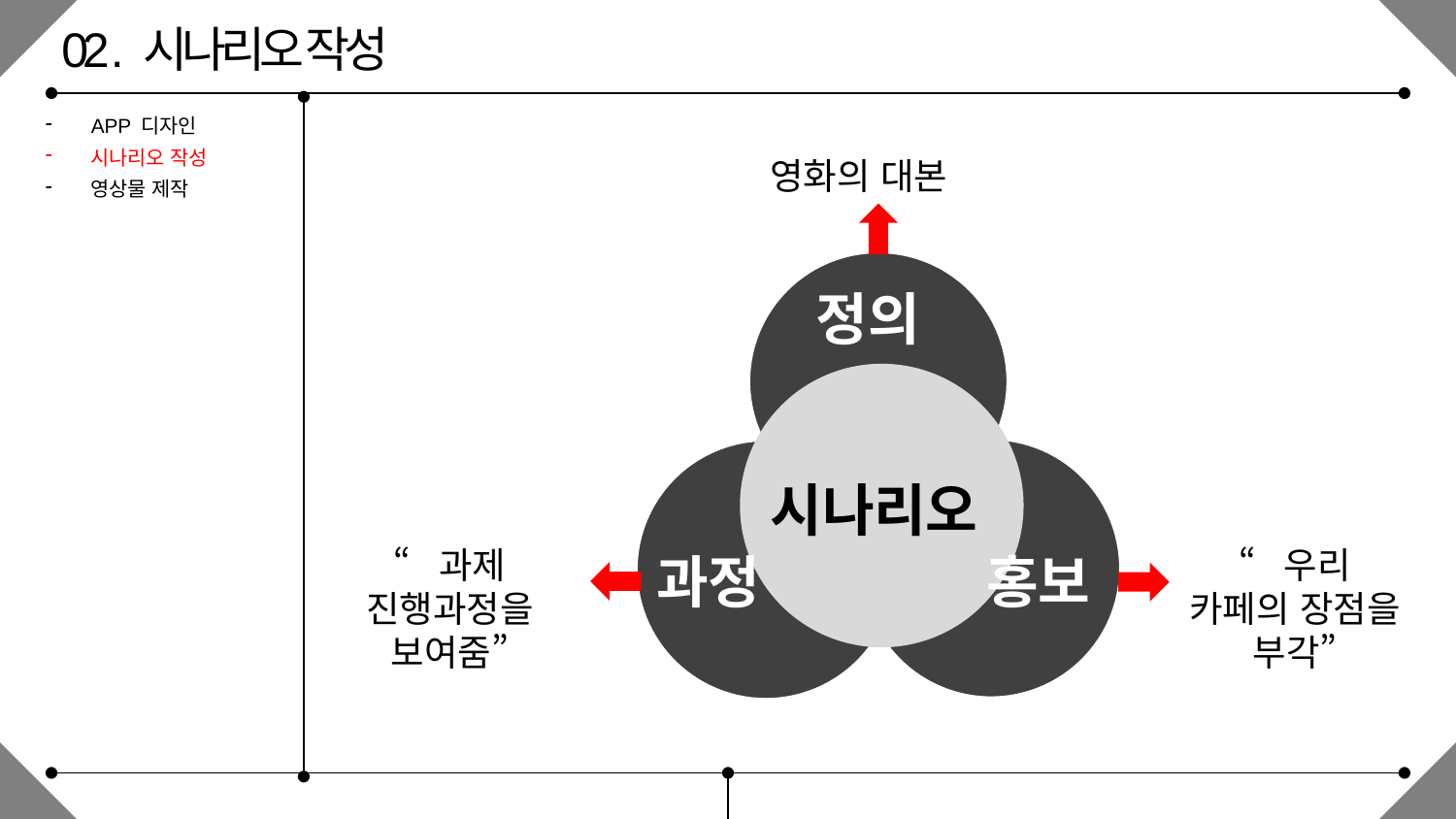

02 . 시나리오 작성
APP 디자인
시나리오 작성
영상물 제작
영화의 대본

정의

시나리오
과정
홍보

“과제 진행과정을 보여줌”
“우리 카페의 장점을 부각”